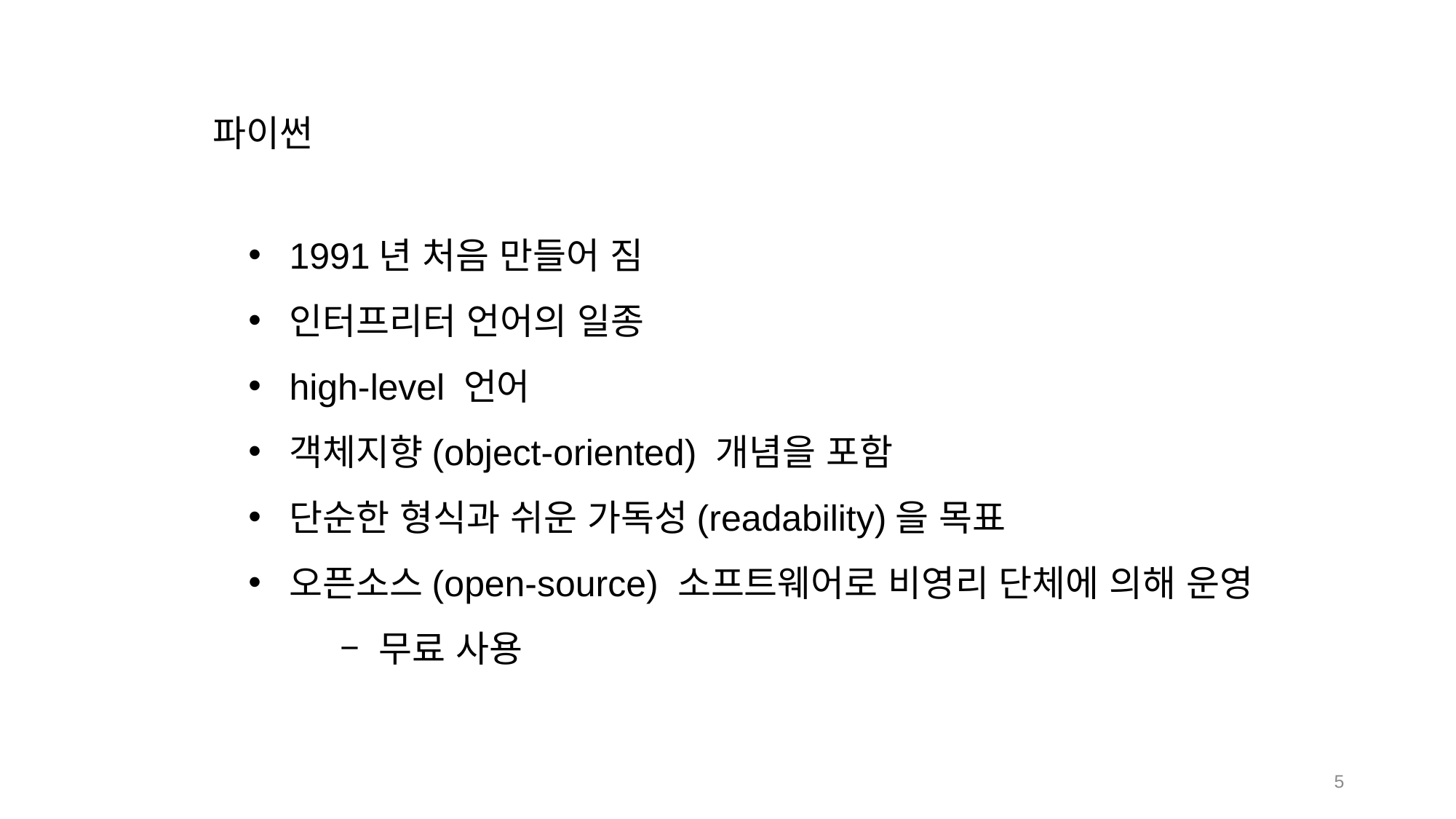

파이썬
1991년 처음 만들어 짐
인터프리터 언어의 일종
high-level 언어
객체지향(object-oriented) 개념을 포함
단순한 형식과 쉬운 가독성(readability)을 목표
오픈소스(open-source) 소프트웨어로 비영리 단체에 의해 운영
         – 무료 사용
5